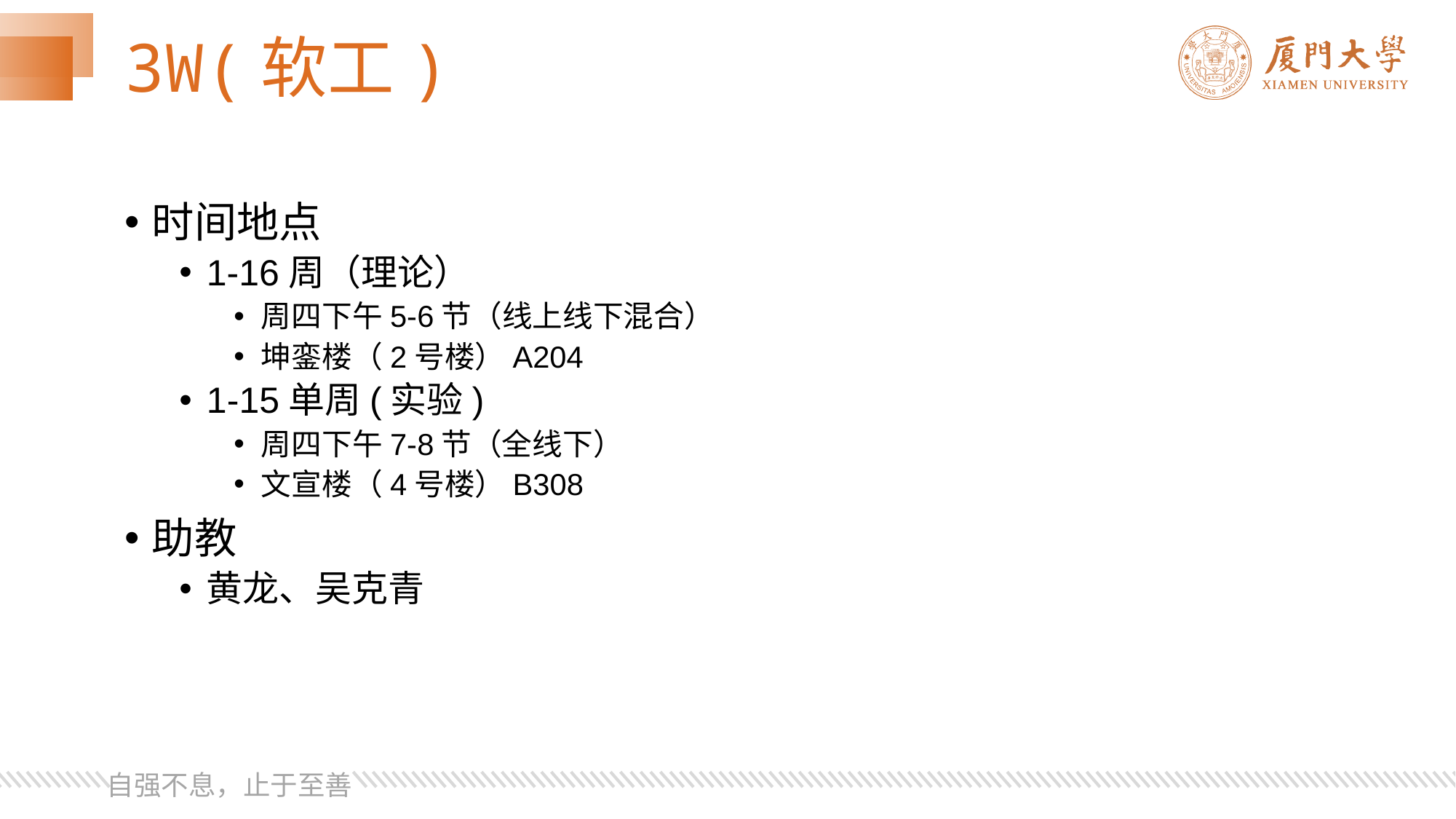

# 3W(软工)
时间地点
1-16周（理论）
周四下午5-6节（线上线下混合）
坤銮楼（2号楼）A204
1-15单周(实验)
周四下午7-8节（全线下）
文宣楼（4号楼）B308
助教
黄龙、吴克青